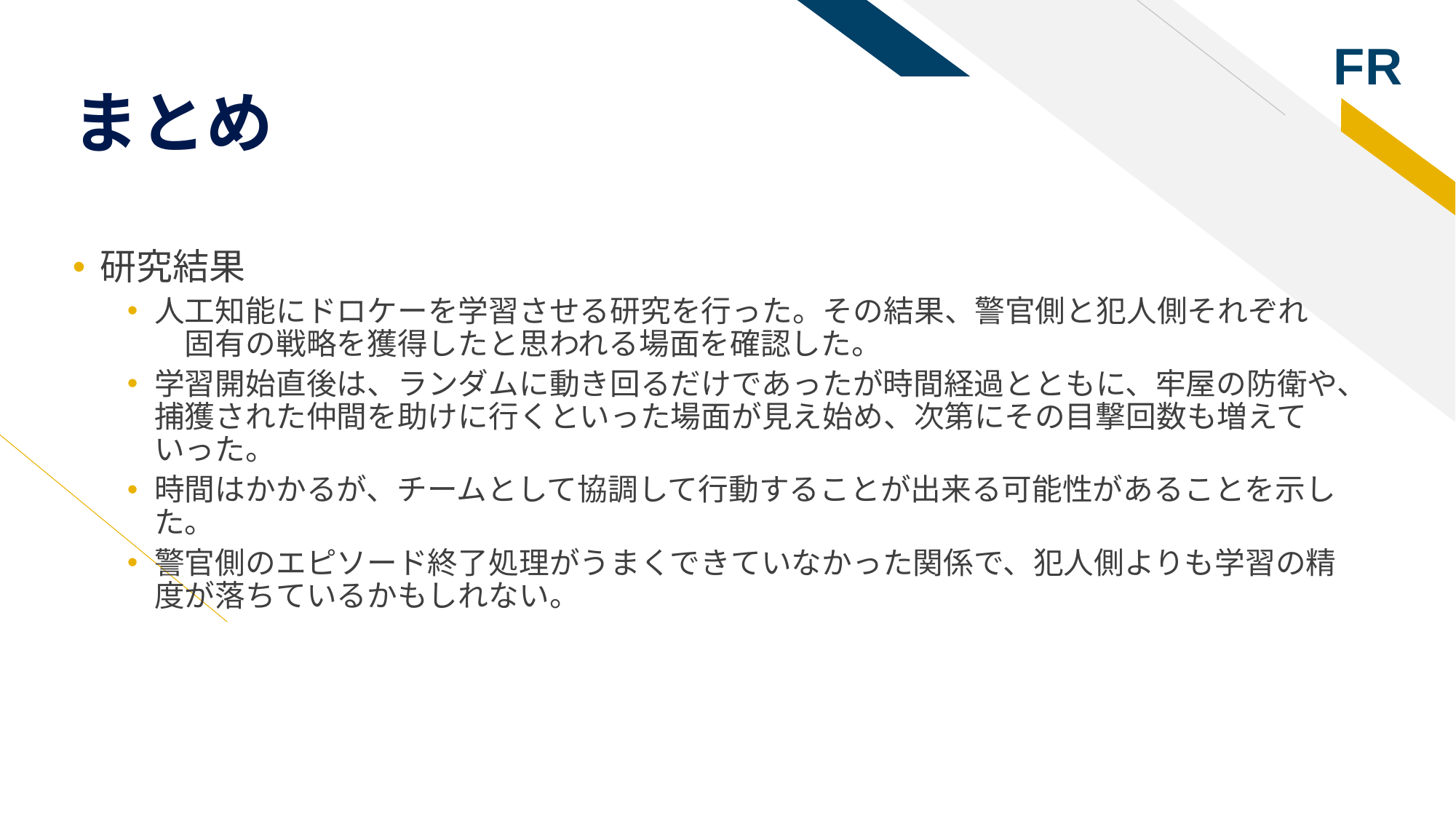

# まとめ
研究結果
人工知能にドロケーを学習させる研究を行った。その結果、警官側と犯人側それぞれ　　固有の戦略を獲得したと思われる場面を確認した。
学習開始直後は、ランダムに動き回るだけであったが時間経過とともに、牢屋の防衛や、捕獲された仲間を助けに行くといった場面が見え始め、次第にその目撃回数も増えていった。
時間はかかるが、チームとして協調して行動することが出来る可能性があることを示した。
警官側のエピソード終了処理がうまくできていなかった関係で、犯人側よりも学習の精度が落ちているかもしれない。